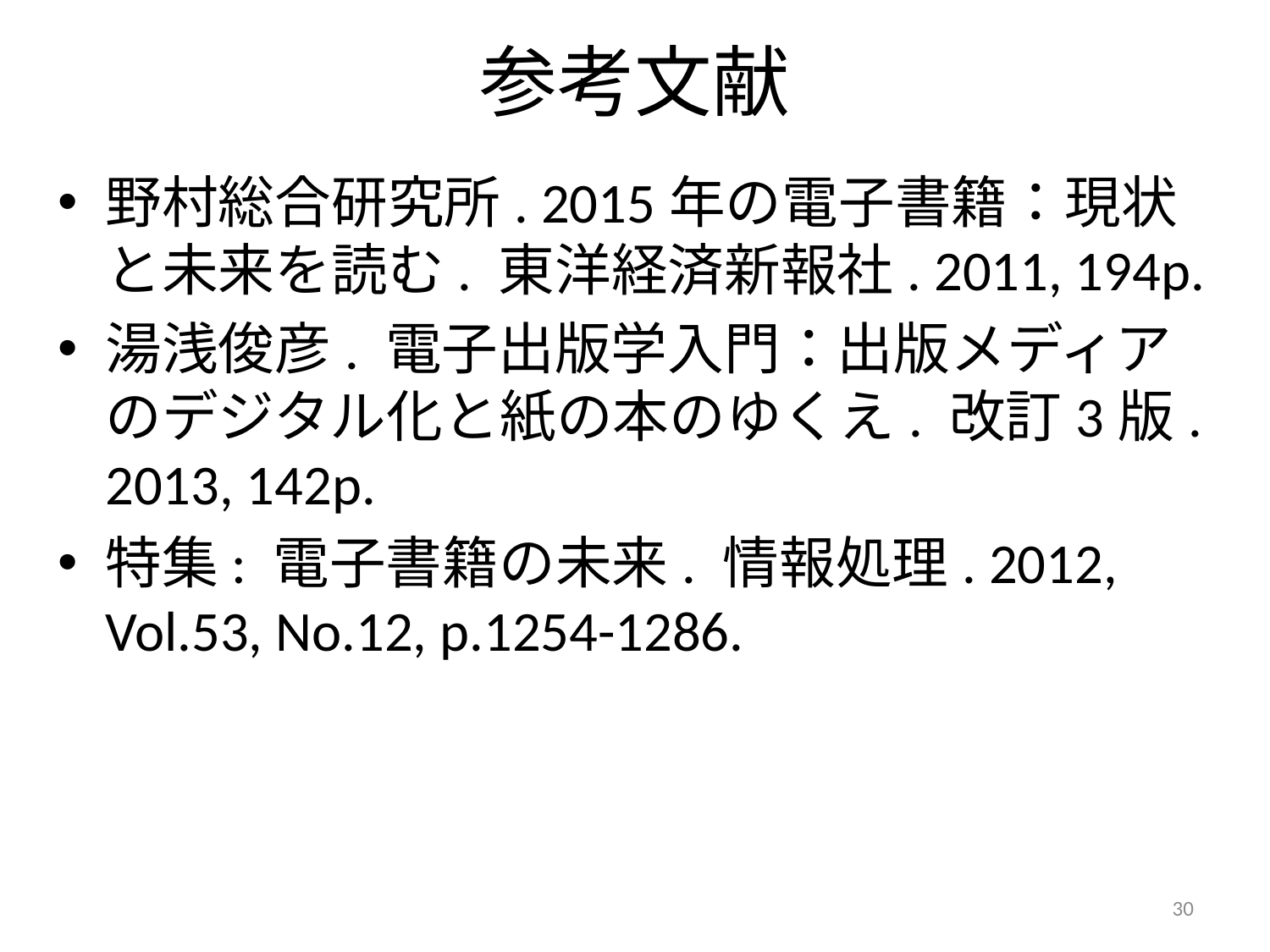

# 参考文献
野村総合研究所. 2015年の電子書籍：現状と未来を読む. 東洋経済新報社. 2011, 194p.
湯浅俊彦. 電子出版学入門：出版メディアのデジタル化と紙の本のゆくえ. 改訂3版. 2013, 142p.
特集: 電子書籍の未来. 情報処理. 2012, Vol.53, No.12, p.1254-1286.

30